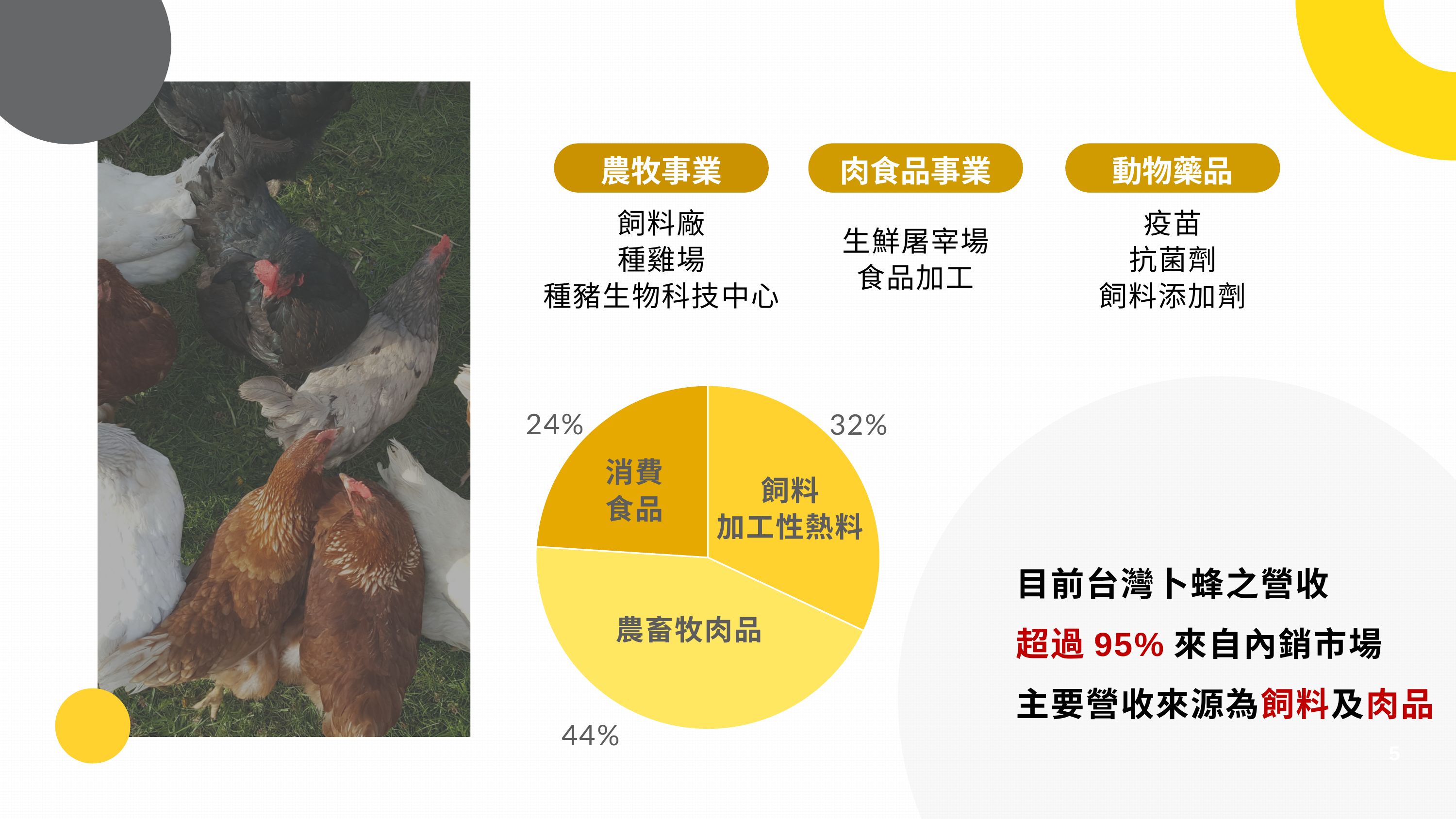

農牧事業
飼料廠
種雞場
種豬生物科技中心

肉食品事業
生鮮屠宰場
食品加工

動物藥品
疫苗
抗菌劑
飼料添加劑

目前台灣卜蜂之營收
超過95%來自內銷市場
主要營收來源為飼料及肉品

### Chart

| Category | 銷售 |
|---|---|
| 飼料加工性熱料 | 32.0 |
| 農畜牧肉品 | 44.0 |
| 消費食品 | 24.0 |
24%
32%
消費
食品
飼料
加工性熱料
農畜牧肉品
44%

5